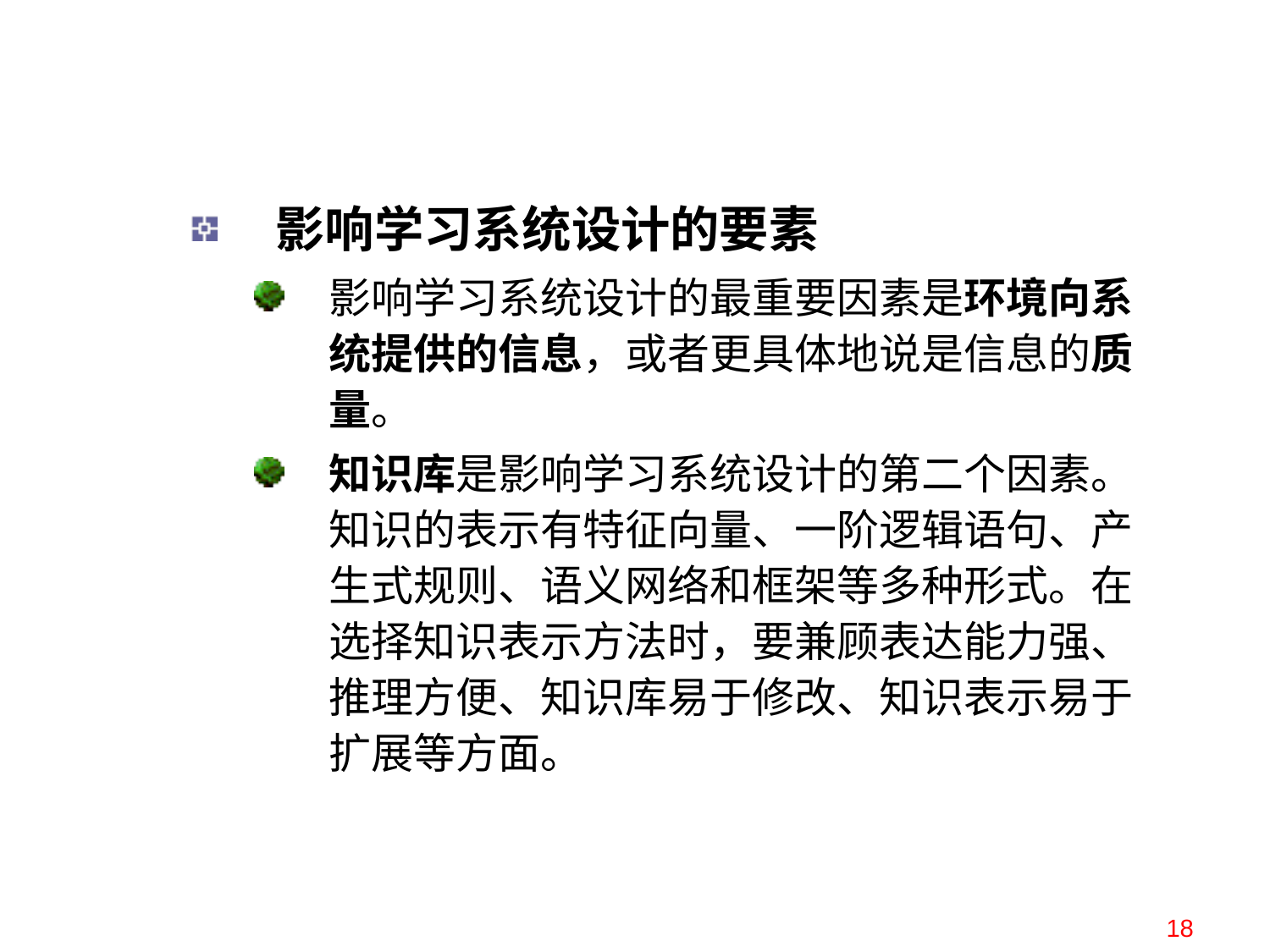

影响学习系统设计的要素
影响学习系统设计的最重要因素是环境向系统提供的信息，或者更具体地说是信息的质量。
知识库是影响学习系统设计的第二个因素。知识的表示有特征向量、一阶逻辑语句、产生式规则、语义网络和框架等多种形式。在选择知识表示方法时，要兼顾表达能力强、推理方便、知识库易于修改、知识表示易于扩展等方面。
18